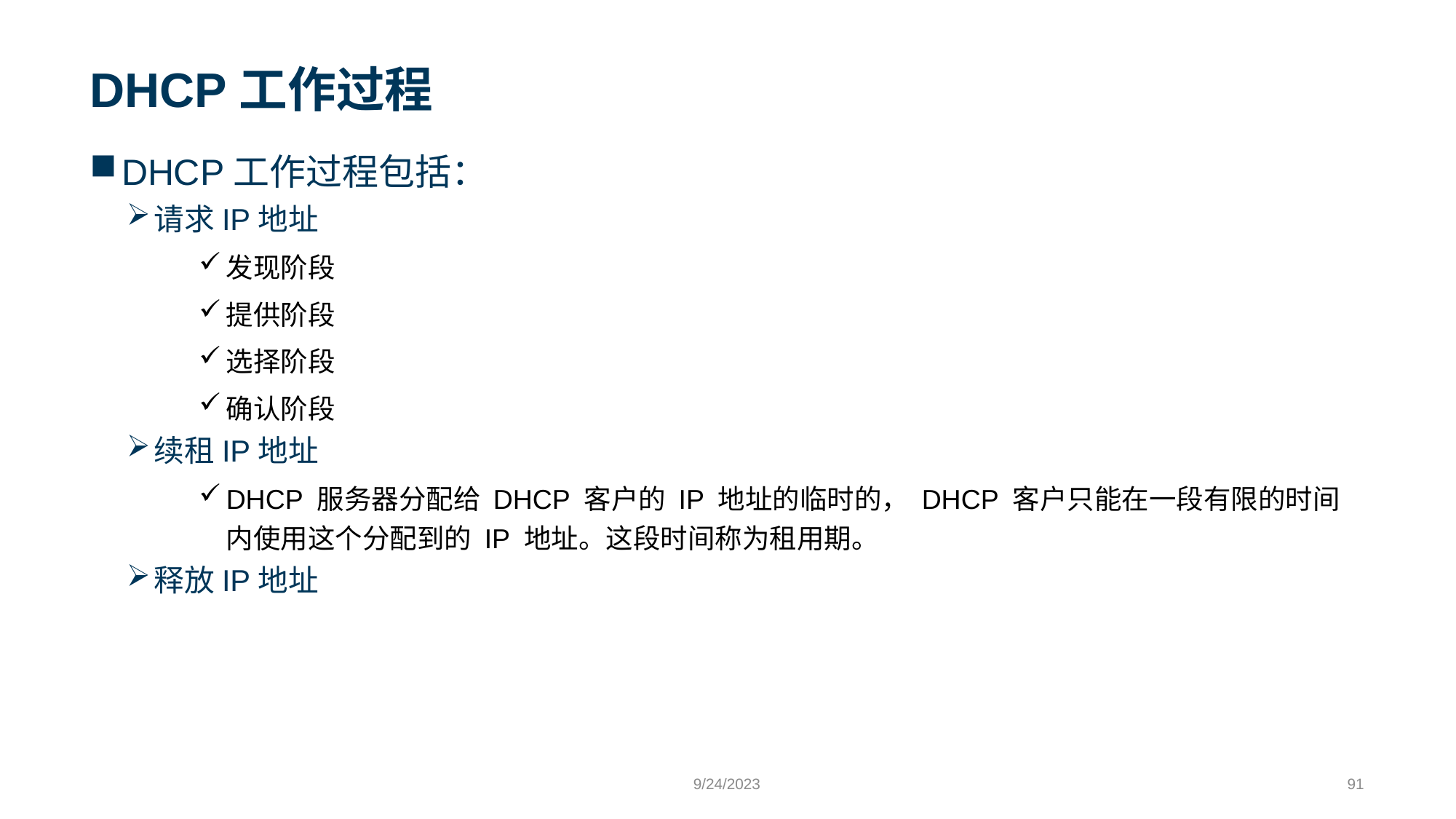

# DHCP工作过程
DHCP工作过程包括：
请求IP地址
发现阶段
提供阶段
选择阶段
确认阶段
续租IP地址
DHCP 服务器分配给 DHCP 客户的 IP 地址的临时的， DHCP 客户只能在一段有限的时间内使用这个分配到的 IP 地址。这段时间称为租用期。
释放IP地址

9/24/2023
91